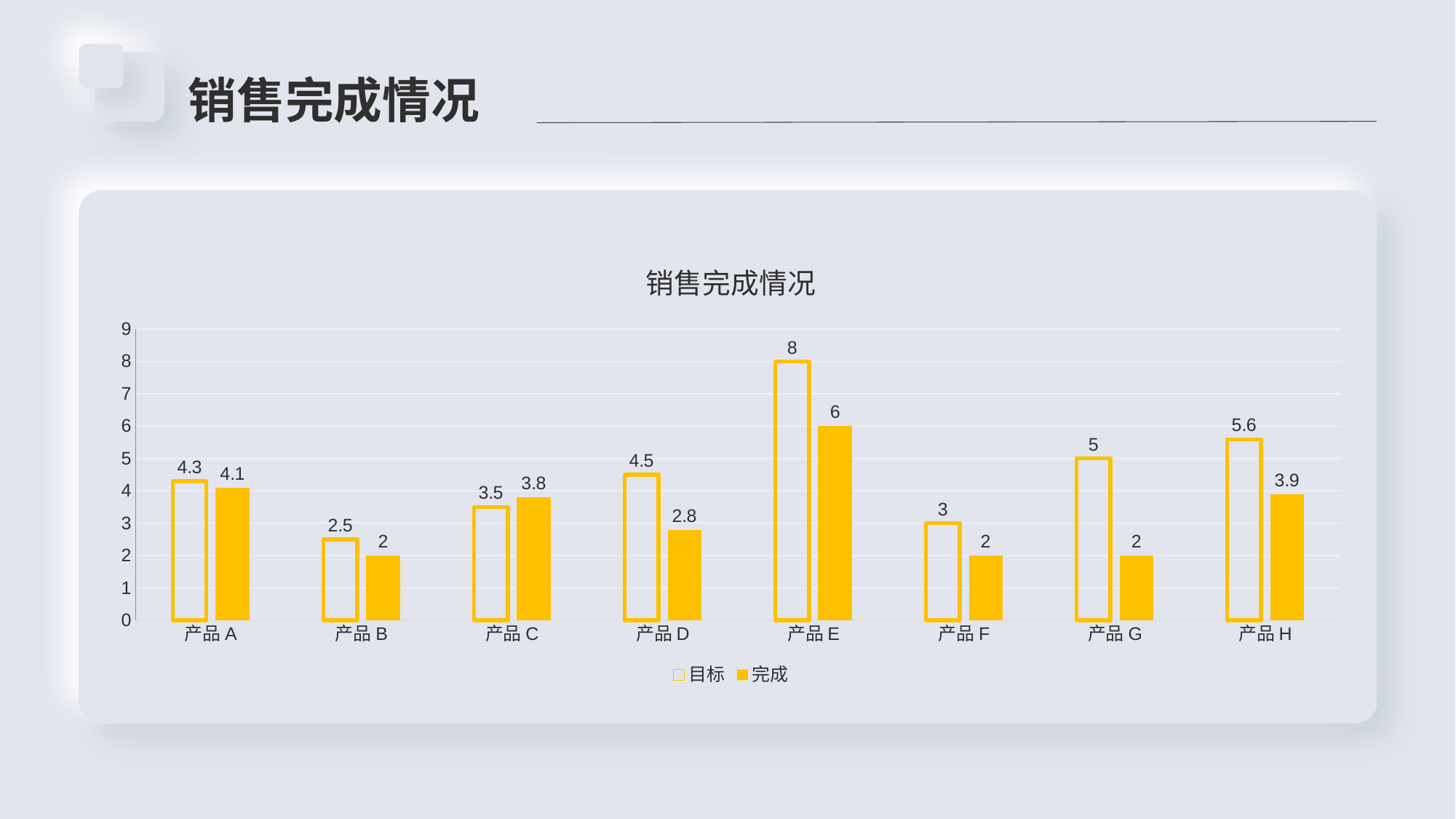

销售完成情况

### Chart: 销售完成情况

| Category | 目标 | 完成 |
|---|---|---|
| 产品A | 4.3 | 4.1 |
| 产品B | 2.5 | 2.0 |
| 产品C | 3.5 | 3.8 |
| 产品D | 4.5 | 2.8 |
| 产品E | 8.0 | 6.0 |
| 产品F | 3.0 | 2.0 |
| 产品G | 5.0 | 2.0 |
| 产品H | 5.6 | 3.9 |